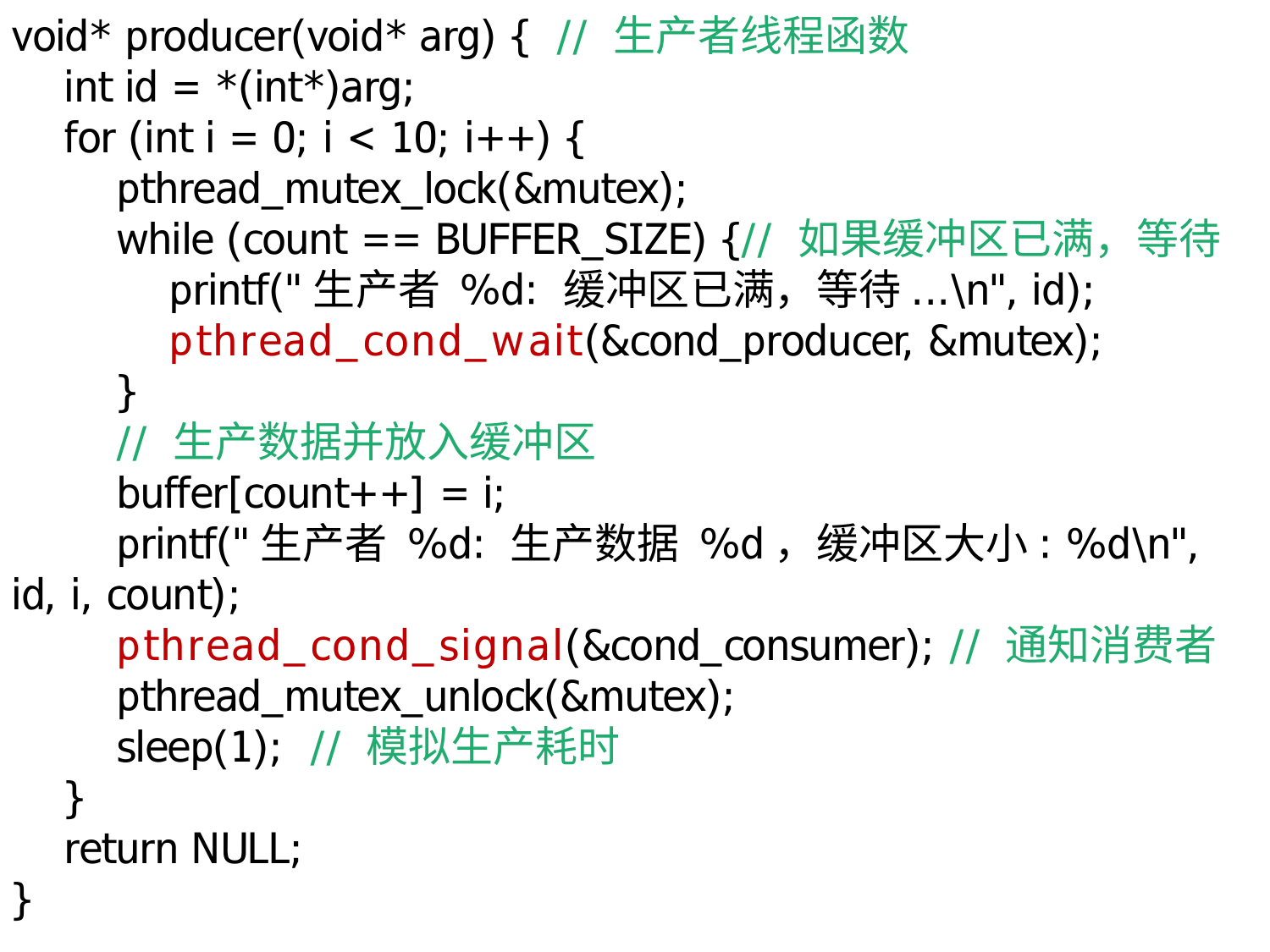

void* producer(void* arg) {  // 生产者线程函数
    int id = *(int*)arg;
    for (int i = 0; i < 10; i++) {
        pthread_mutex_lock(&mutex);
        while (count == BUFFER_SIZE) {// 如果缓冲区已满，等待
            printf("生产者 %d: 缓冲区已满，等待...\n", id);
            pthread_cond_wait(&cond_producer, &mutex);
        }
        // 生产数据并放入缓冲区
        buffer[count++] = i;
        printf("生产者 %d: 生产数据 %d，缓冲区大小: %d\n", id, i, count);
        pthread_cond_signal(&cond_consumer); // 通知消费者
        pthread_mutex_unlock(&mutex);
        sleep(1);  // 模拟生产耗时
    }
    return NULL;
}